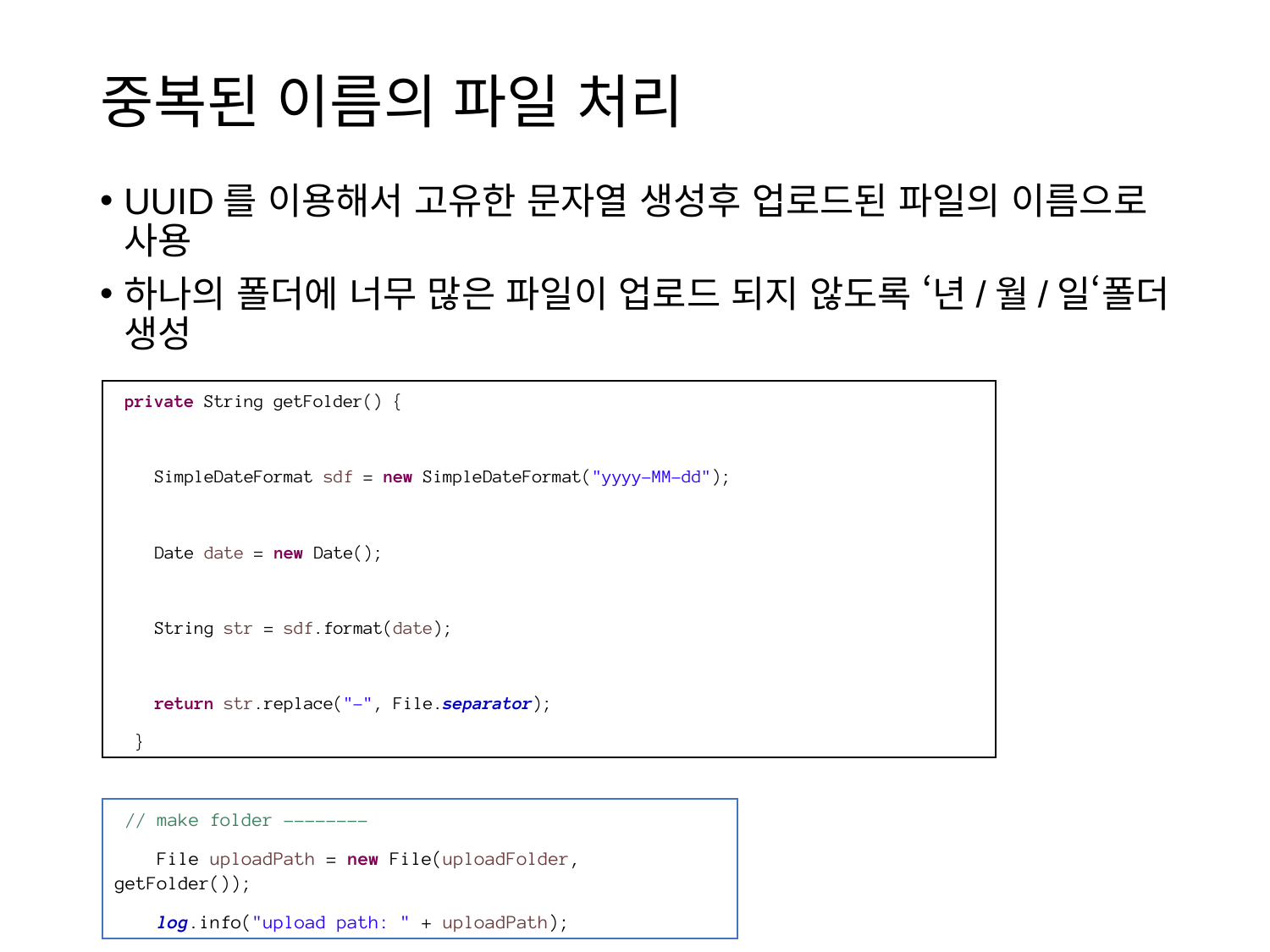

# 중복된 이름의 파일 처리
UUID를 이용해서 고유한 문자열 생성후 업로드된 파일의 이름으로 사용
하나의 폴더에 너무 많은 파일이 업로드 되지 않도록 ‘년/월/일‘폴더 생성
 private String getFolder() {

    SimpleDateFormat sdf = new SimpleDateFormat("yyyy-MM-dd");

    Date date = new Date();

    String str = sdf.format(date);

    return str.replace("-", File.separator);
  }
 // make folder --------
    File uploadPath = new File(uploadFolder, getFolder());
    log.info("upload path: " + uploadPath);